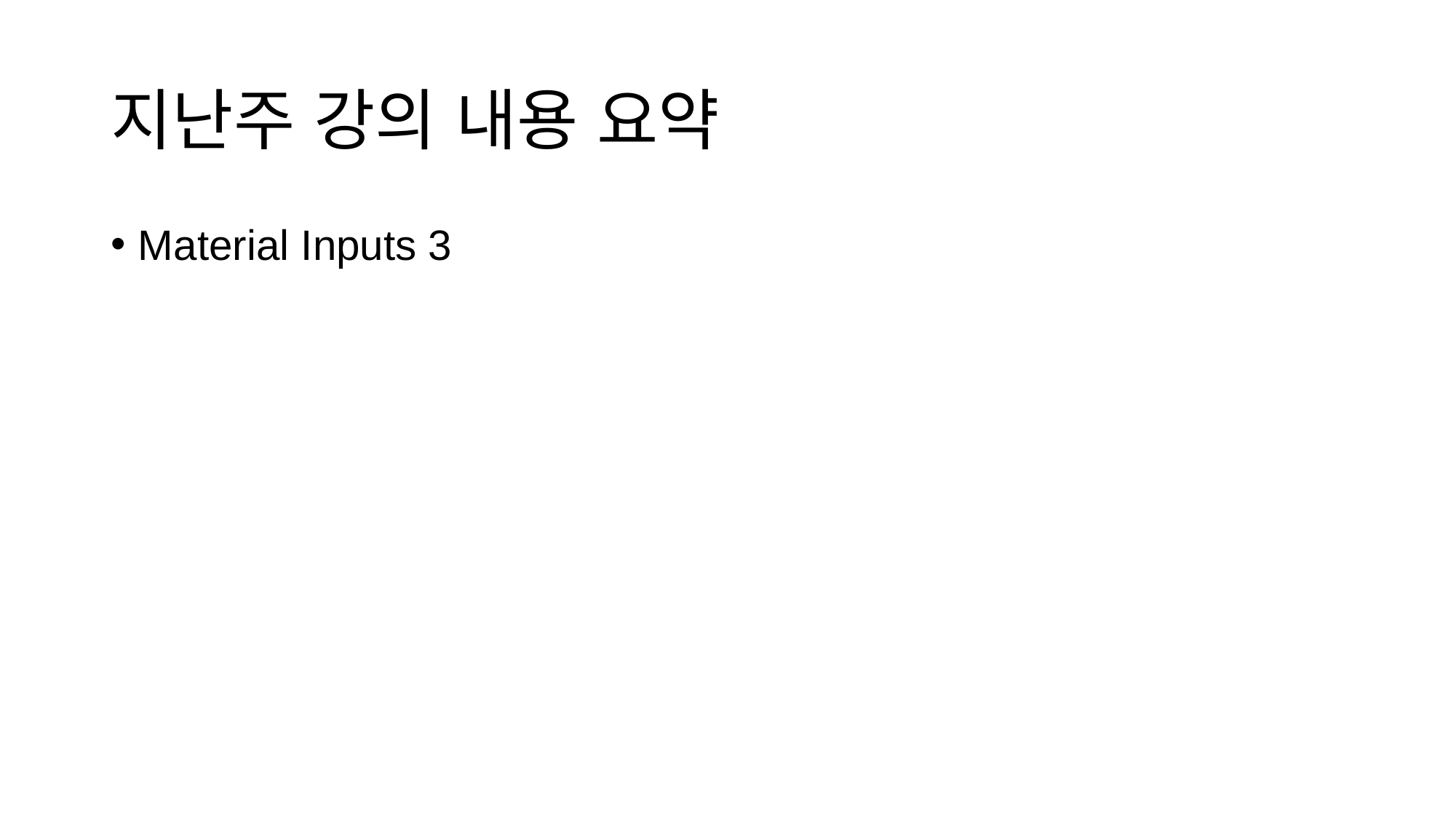

# 지난주 강의 내용 요약
Material Inputs 3